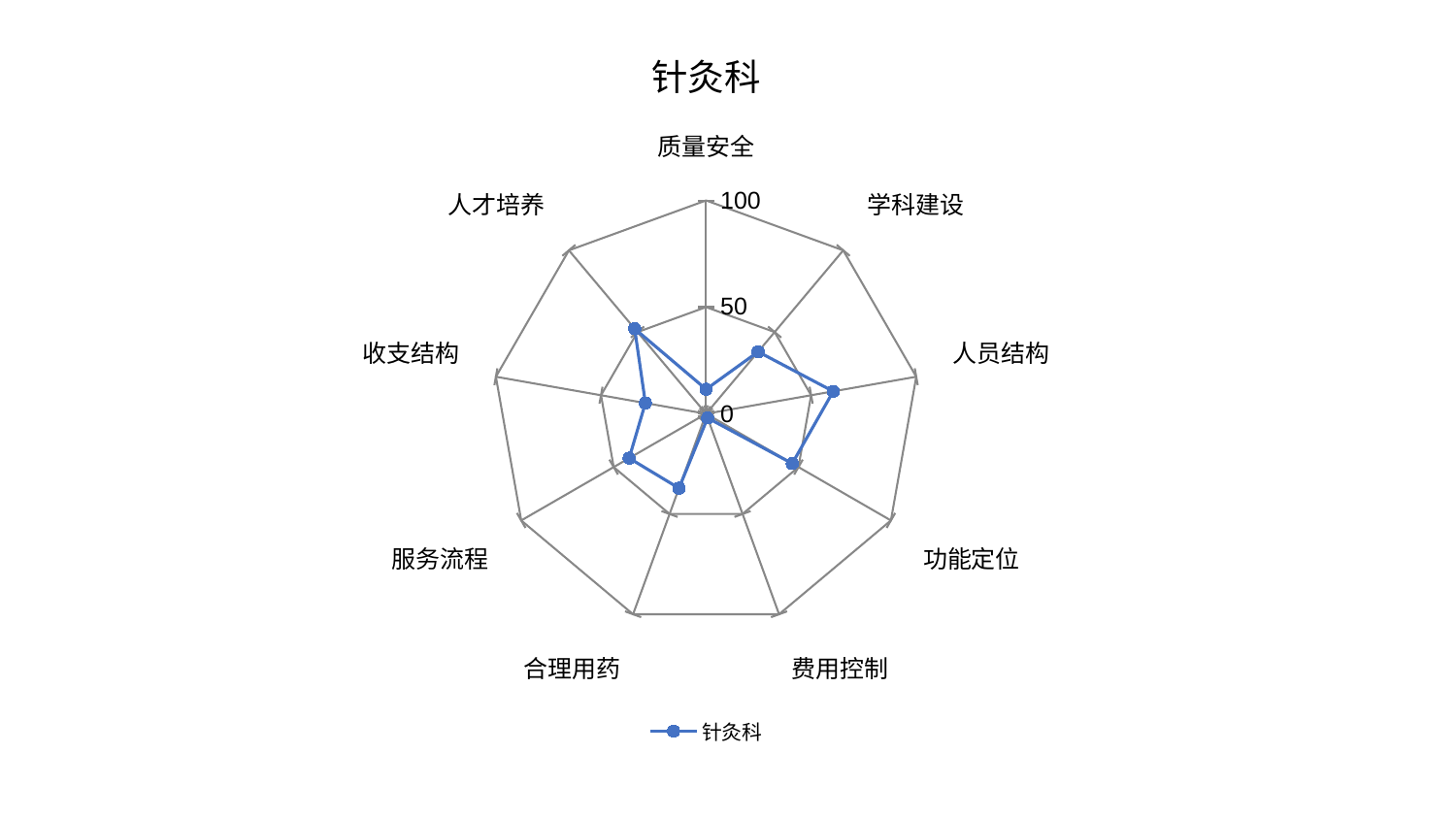

### Chart: 针灸科

| Category | 针灸科 |
|---|---|
| 质量安全 | 11.460825218071497 |
| 学科建设 | 37.968605394452986 |
| 人员结构 | 60.517222083622485 |
| 功能定位 | 46.63749202238289 |
| 费用控制 | 2.088226515804879 |
| 合理用药 | 37.123232987106235 |
| 服务流程 | 41.619176031449335 |
| 收支结构 | 28.88909310694652 |
| 人才培养 | 52.05721550167774 |
83